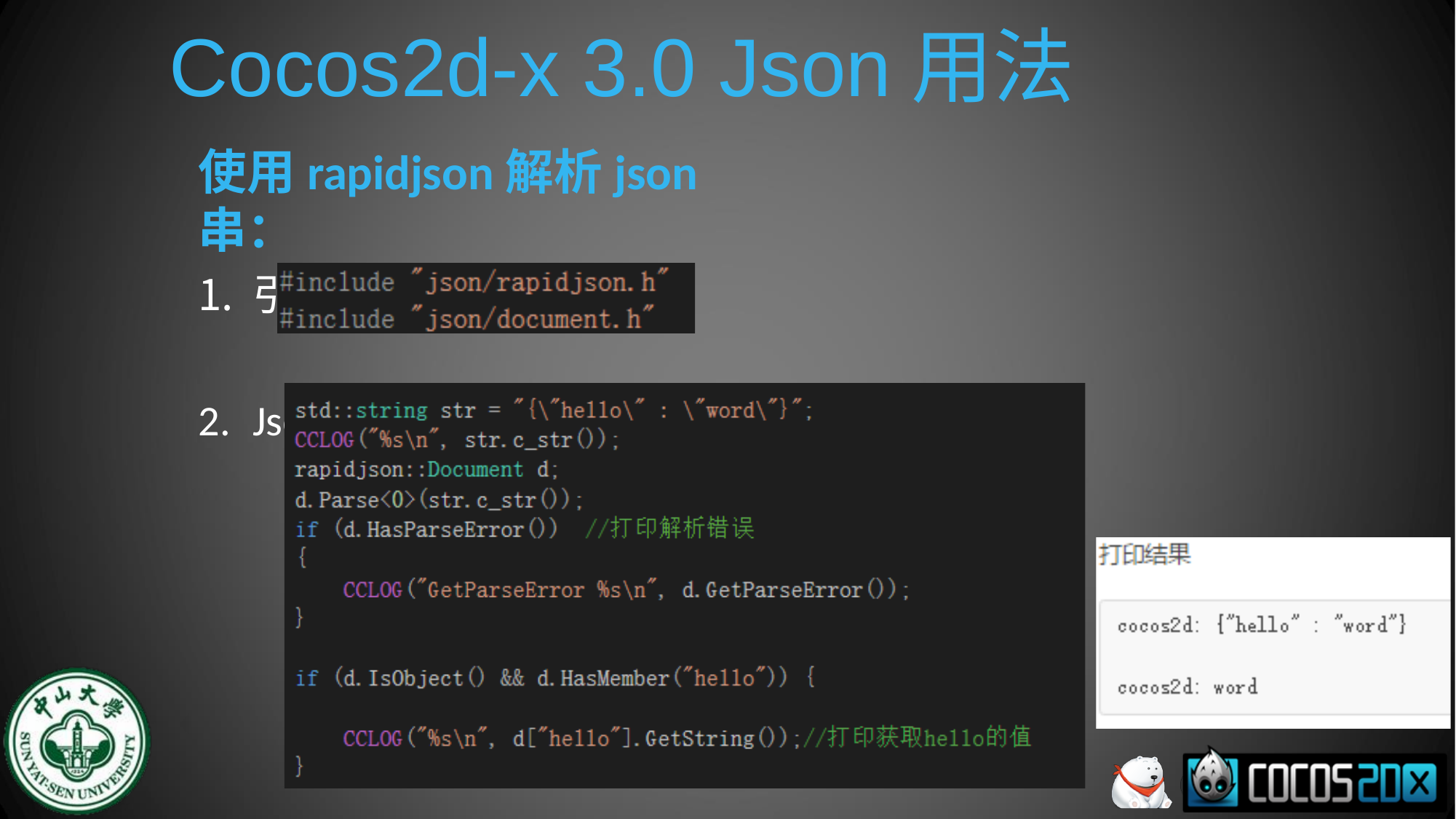

# Cocos2d-x 3.0 Json用法
使用rapidjson解析json串：
引入头文件

Json解释